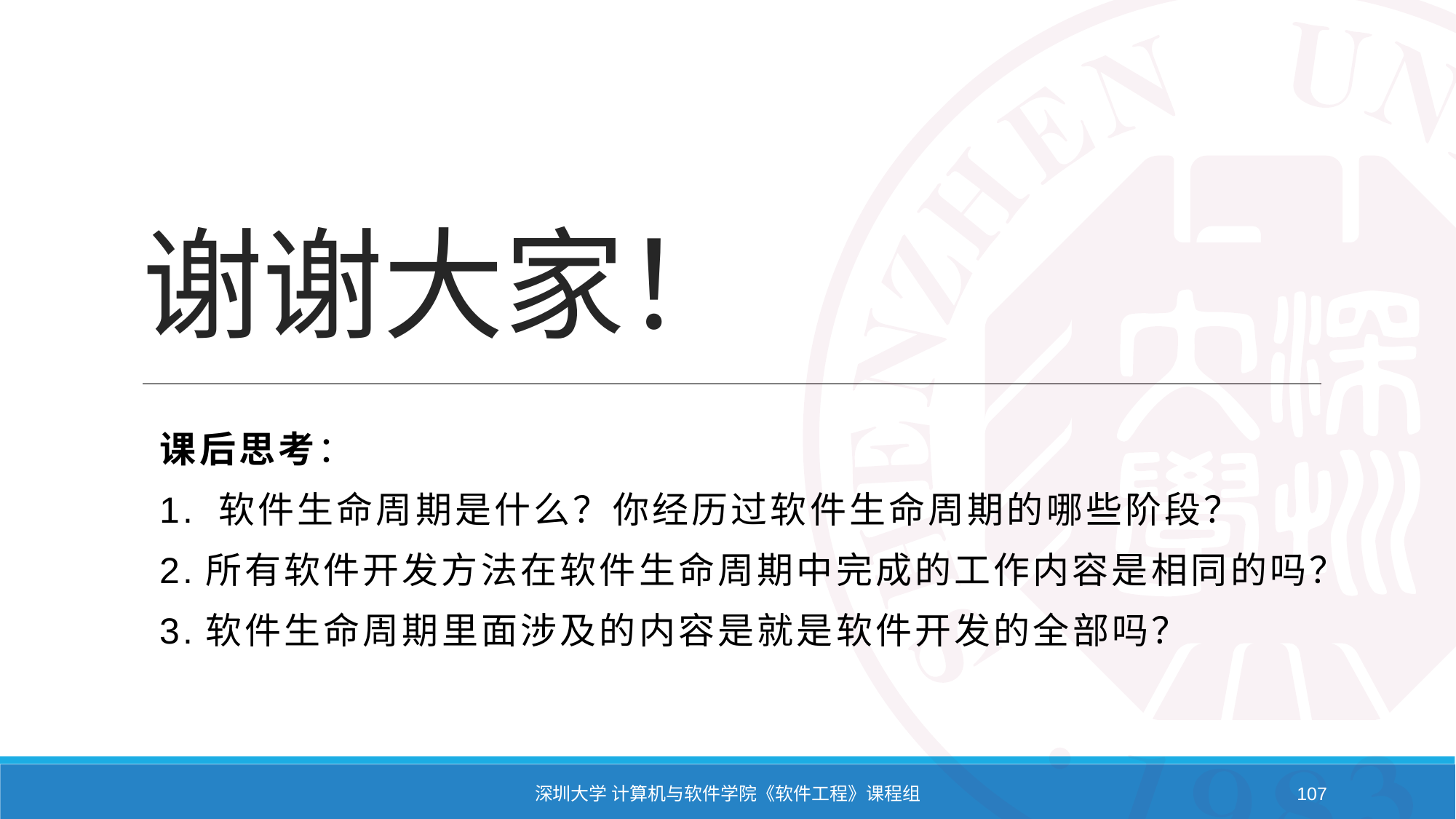

# 谢谢大家！
课后思考：
1. 软件生命周期是什么？你经历过软件生命周期的哪些阶段？
2.所有软件开发方法在软件生命周期中完成的工作内容是相同的吗？
3.软件生命周期里面涉及的内容是就是软件开发的全部吗？
深圳大学 计算机与软件学院《软件工程》课程组
107